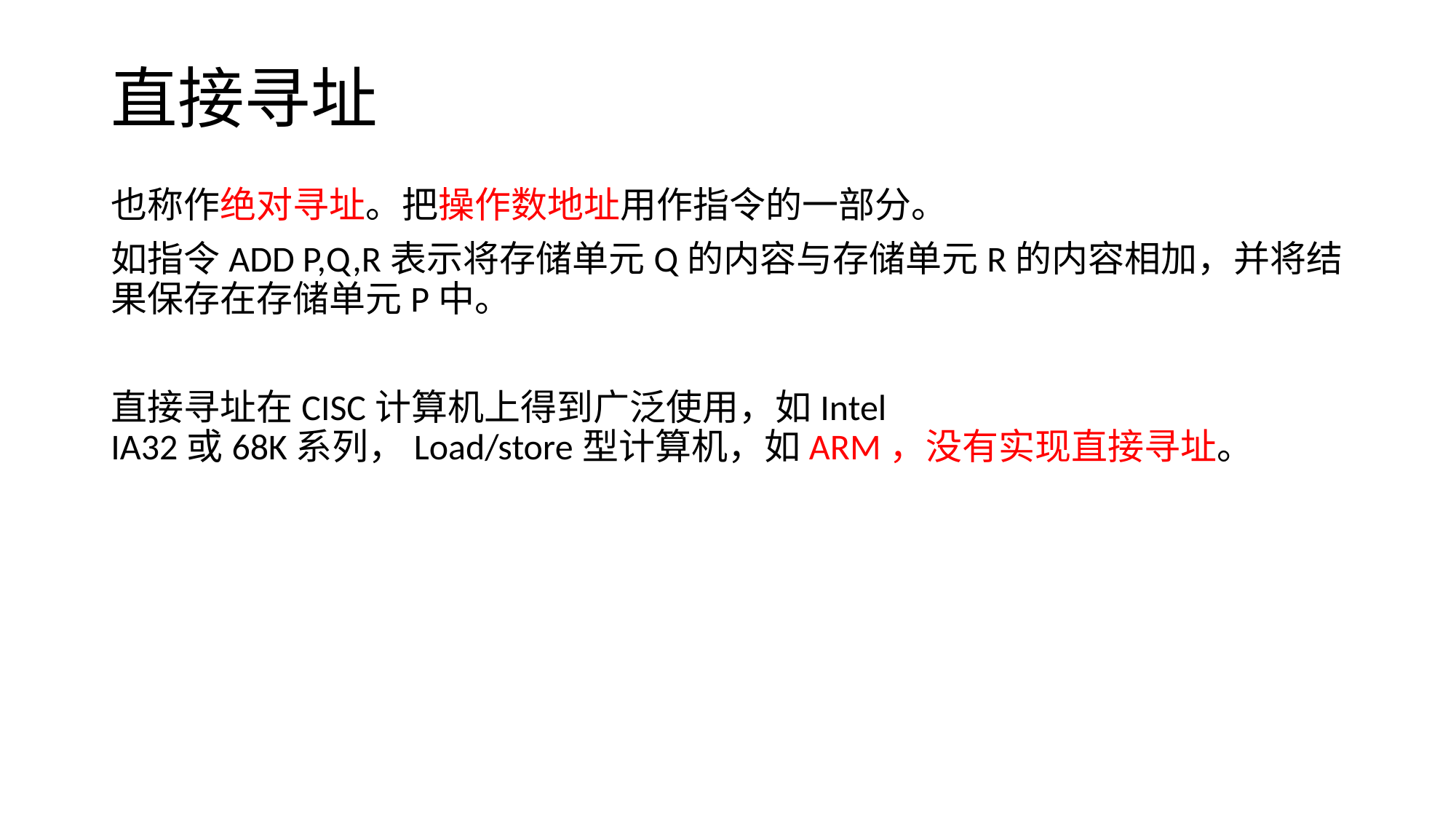

# 直接寻址
也称作绝对寻址。把操作数地址用作指令的一部分。
如指令ADD P,Q,R表示将存储单元Q的内容与存储单元R的内容相加，并将结果保存在存储单元P中。

直接寻址在CISC计算机上得到广泛使用，如Intel IA32或68K系列，Load/store型计算机，如ARM，没有实现直接寻址。